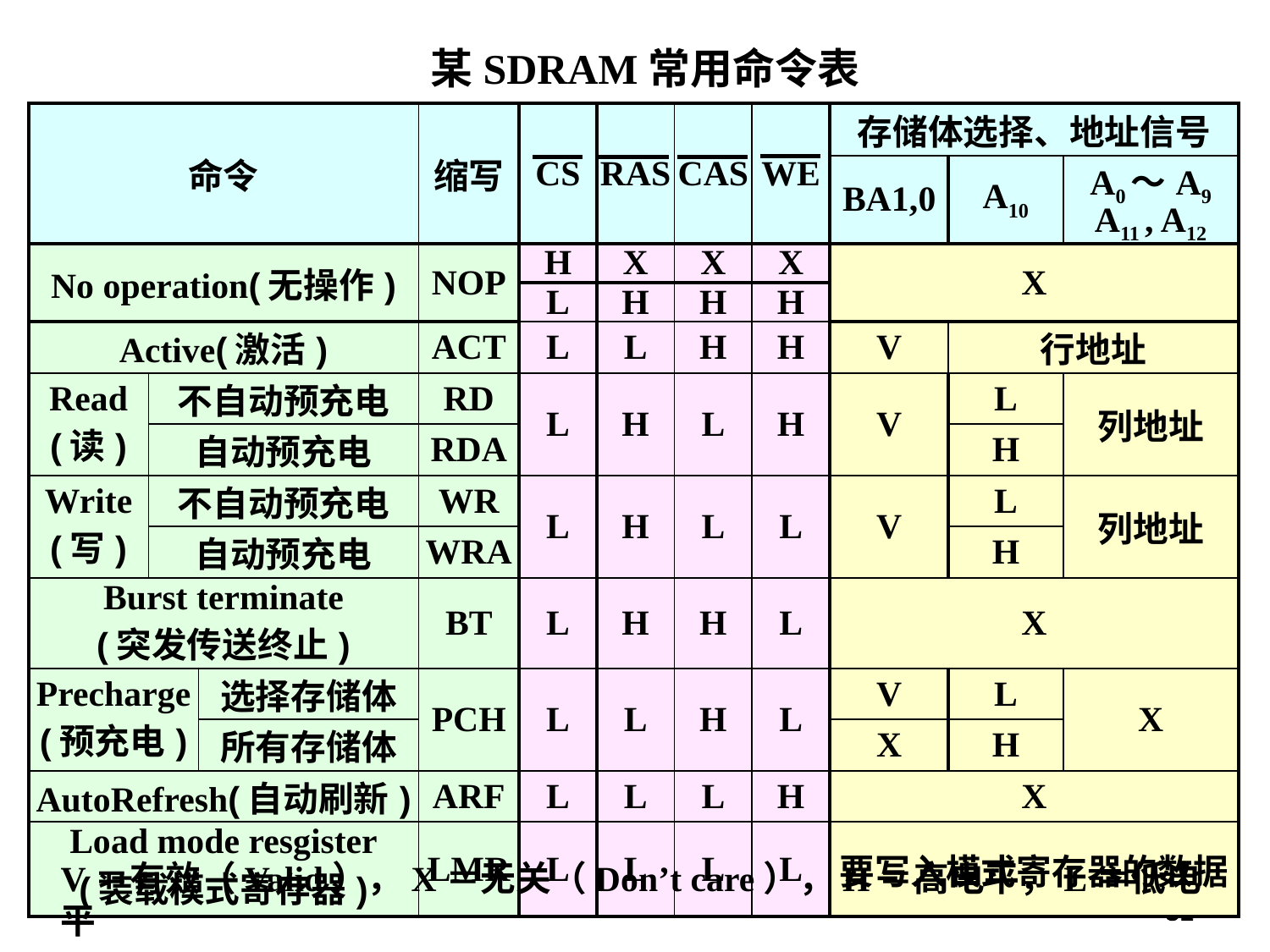

某SDRAM常用命令表
| 命令 |  |  | 缩写 | CS | RAS | CAS | WE | 存储体选择、地址信号 |  |  |
| --- | --- | --- | --- | --- | --- | --- | --- | --- | --- | --- |
|  |  |  |  |  |  |  |  | BA1,0 | A10 | A0～A9 A11 , A12 |
| No operation(无操作) |  |  | NOP | H | X | X | X | X |  |  |
|  |  |  |  | L | H | H | H |  |  |  |
| Active(激活) |  |  | ACT | L | L | H | H | V | 行地址 |  |
| Read (读) | 不自动预充电 |  | RD | L | H | L | H | V | L | 列地址 |
|  | 自动预充电 |  | RDA |  |  |  |  |  | H |  |
| Write (写) | 不自动预充电 |  | WR | L | H | L | L | V | L | 列地址 |
|  | 自动预充电 |  | WRA |  |  |  |  |  | H |  |
| Burst terminate (突发传送终止) |  |  | BT | L | H | H | L | X |  |  |
| Precharge (预充电) |  | 选择存储体 | PCH | L | L | H | L | V | L | X |
|  |  | 所有存储体 |  |  |  |  |  | X | H |  |
| AutoRefresh(自动刷新) |  |  | ARF | L | L | L | H | X |  |  |
| Load mode resgister (装载模式寄存器) |  |  | LMR | L | L | L | L | 要写入模式寄存器的数据 |  |  |
V＝有效（Valid），X＝无关（Don’t care），H＝高电平，L＝低电平
51